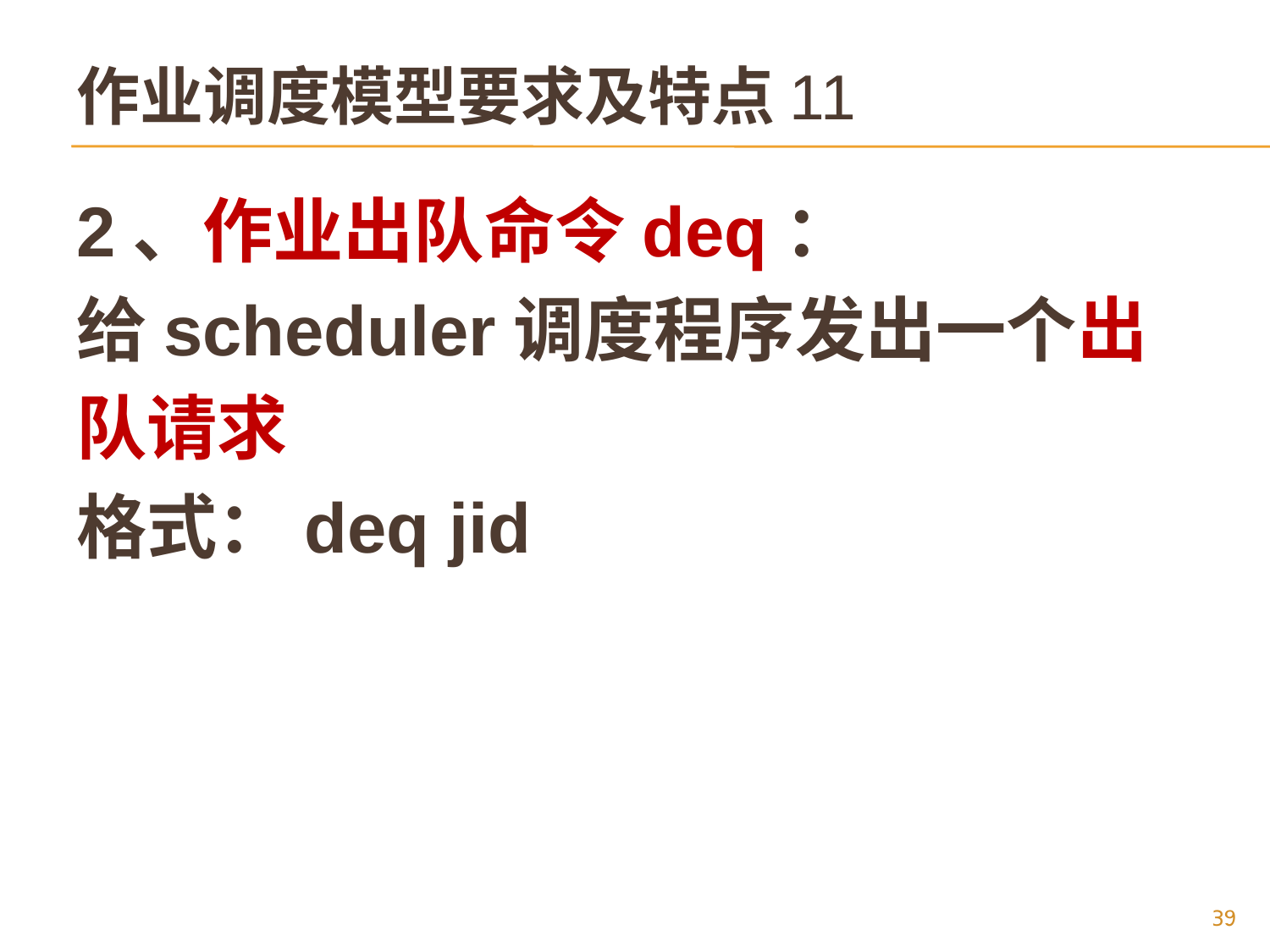

# 作业调度模型要求及特点11
2、作业出队命令deq：
给scheduler调度程序发出一个出
队请求
格式：deq jid
39